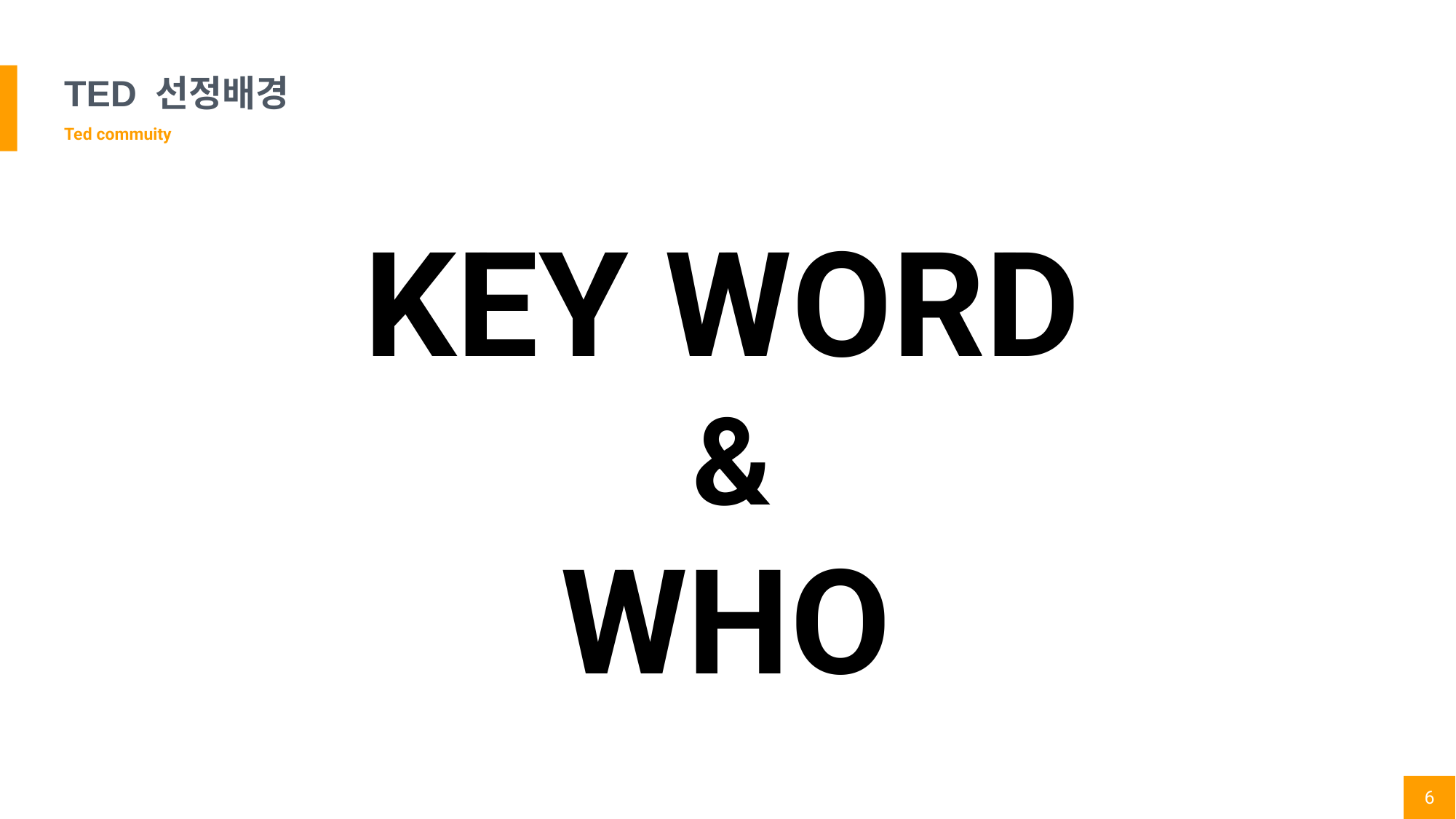

# TED 선정배경
Ted commuity
 KEY WORD
&
WHO
6